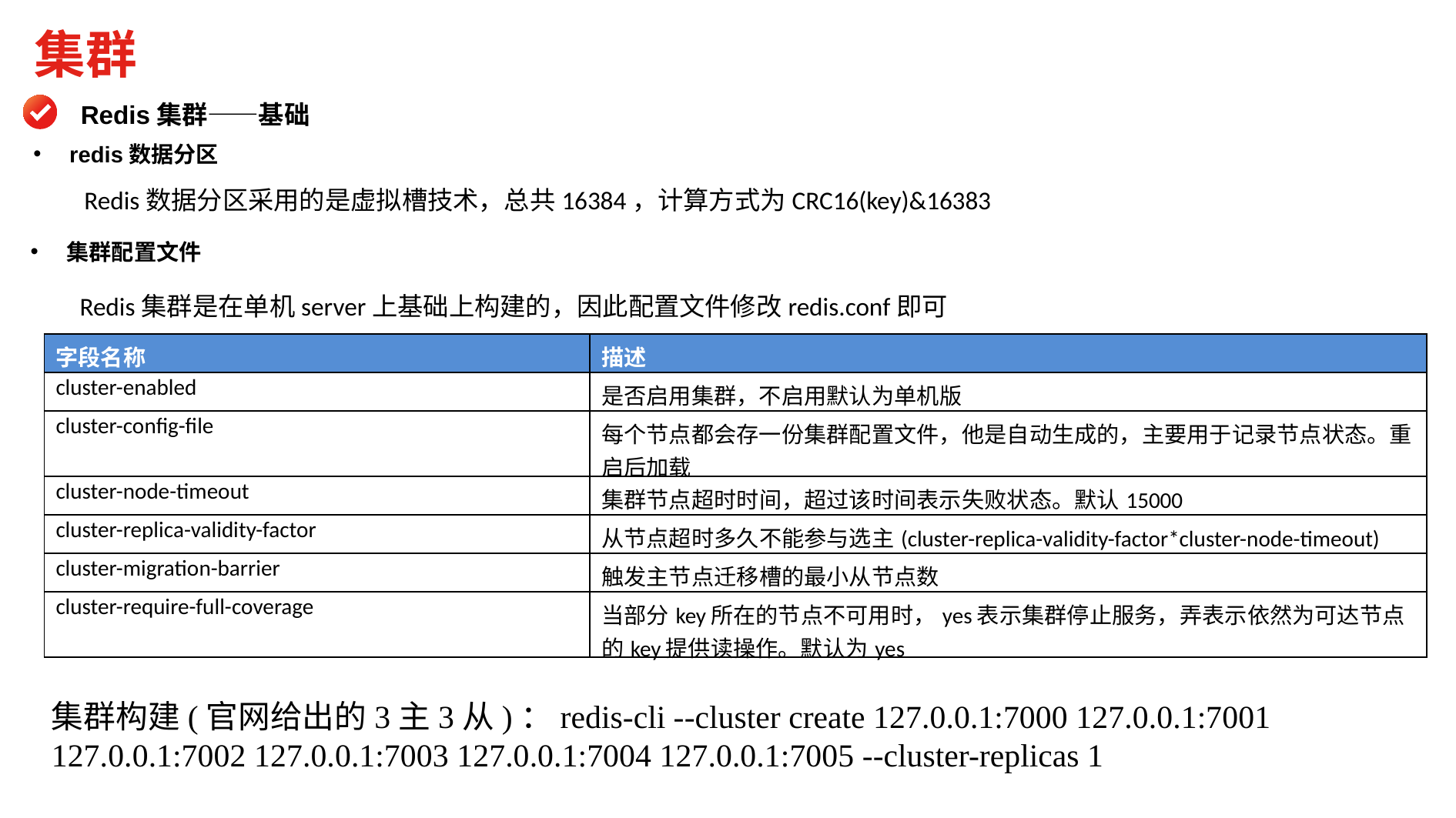

集群
Redis集群——基础

redis数据分区
Redis数据分区采用的是虚拟槽技术，总共16384，计算方式为CRC16(key)&16383
集群配置文件
Redis集群是在单机server上基础上构建的，因此配置文件修改redis.conf即可
| 字段名称 | 描述 |
| --- | --- |
| cluster-enabled | 是否启用集群，不启用默认为单机版 |
| cluster-config-file | 每个节点都会存一份集群配置文件，他是自动生成的，主要用于记录节点状态。重启后加载 |
| cluster-node-timeout | 集群节点超时时间，超过该时间表示失败状态。默认15000 |
| cluster-replica-validity-factor | 从节点超时多久不能参与选主(cluster-replica-validity-factor\*cluster-node-timeout) |
| cluster-migration-barrier | 触发主节点迁移槽的最小从节点数 |
| cluster-require-full-coverage | 当部分key所在的节点不可用时，yes表示集群停止服务，弄表示依然为可达节点的key提供读操作。默认为yes |
集群构建(官网给出的3主3从)：redis-cli --cluster create 127.0.0.1:7000 127.0.0.1:7001 127.0.0.1:7002 127.0.0.1:7003 127.0.0.1:7004 127.0.0.1:7005 --cluster-replicas 1